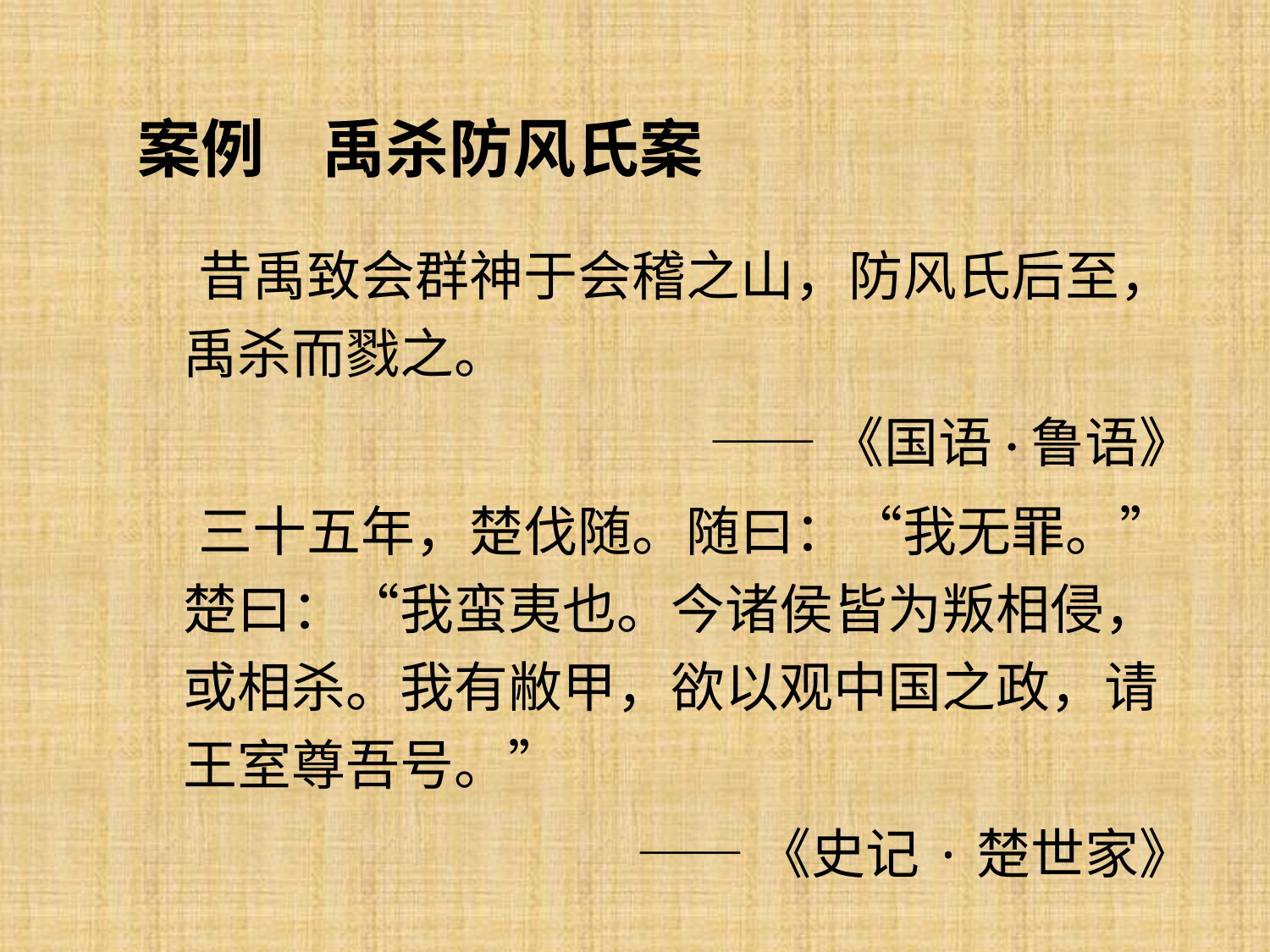

案例    禹杀防风氏案
    昔禹致会群神于会稽之山，防风氏后至，禹杀而戮之。
                ——《国语·鲁语》
    三十五年，楚伐随。随曰：“我无罪。”楚曰：“我蛮夷也。今诸侯皆为叛相侵，或相杀。我有敝甲，欲以观中国之政，请王室尊吾号。”
——《史记·楚世家》